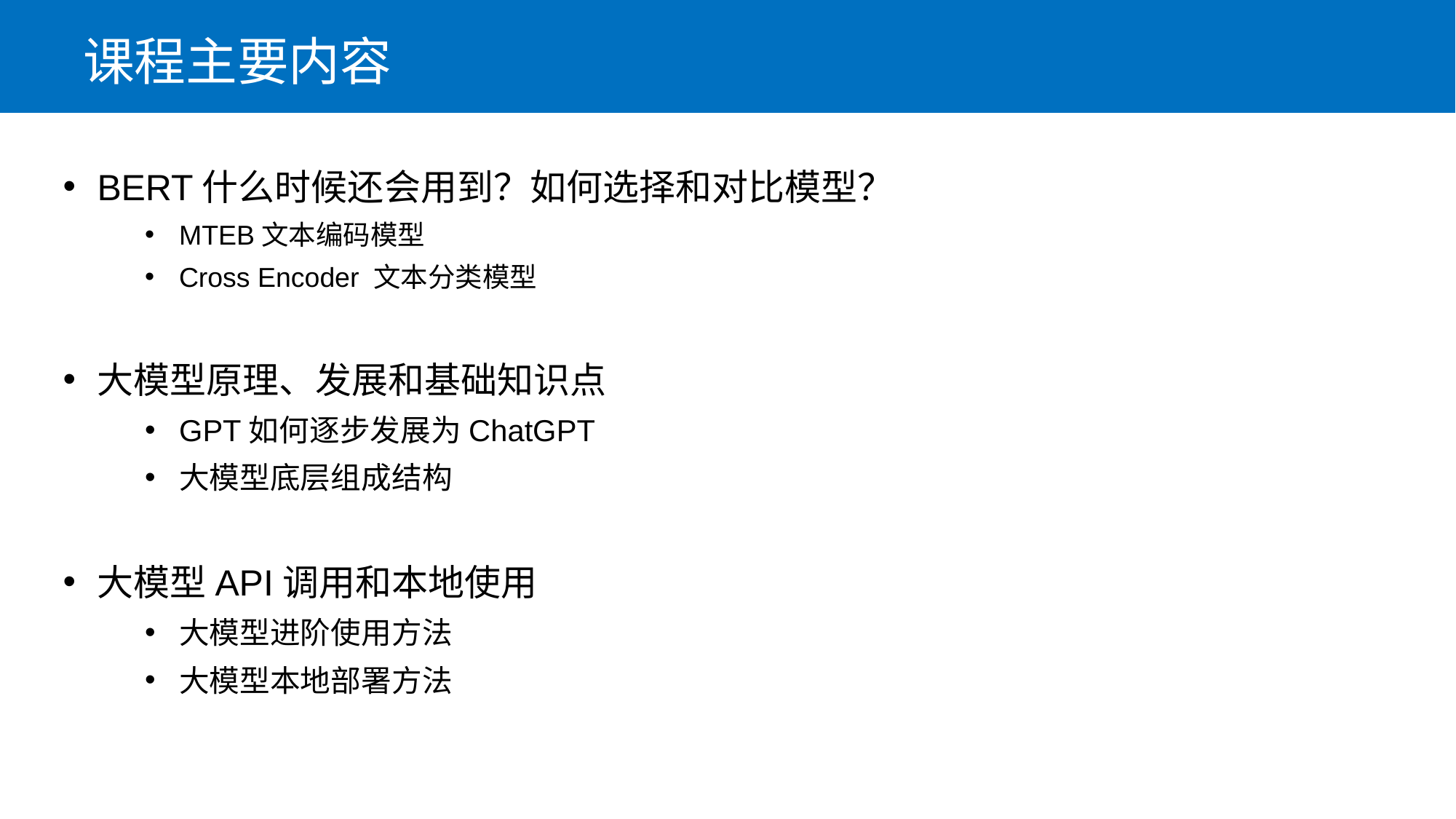

# 课程主要内容
BERT什么时候还会用到？如何选择和对比模型？
MTEB文本编码模型
Cross Encoder 文本分类模型

大模型原理、发展和基础知识点
GPT如何逐步发展为ChatGPT
大模型底层组成结构

大模型API调用和本地使用
大模型进阶使用方法
大模型本地部署方法